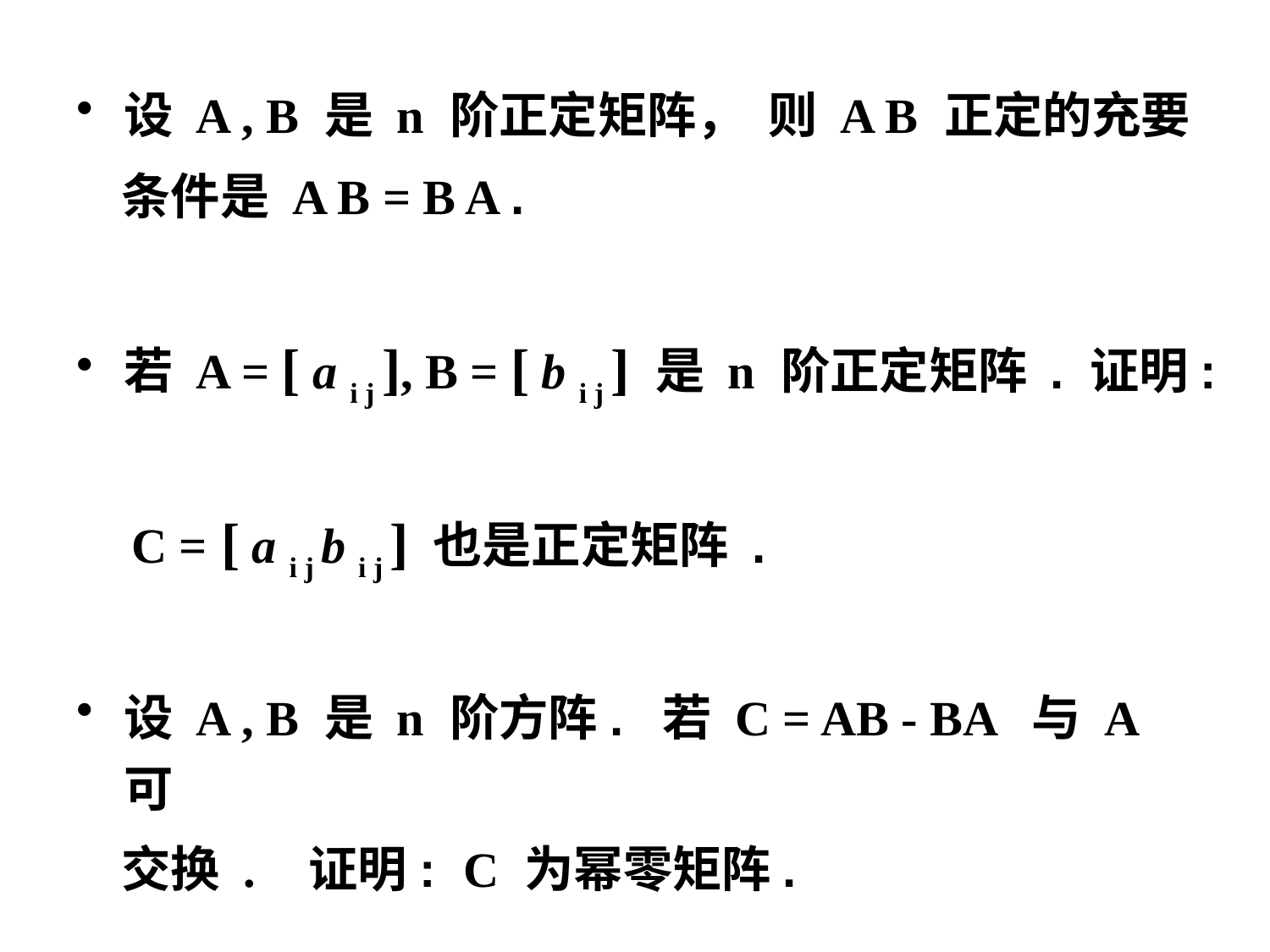

设 A , B 是 n 阶正定矩阵，  则 A B 正定的充要
   条件是 A B = B A .

若 A = [ a i j ], B = [ b i j ] 是 n 阶正定矩阵 . 证明:
    C = [ a i j b i j ] 也是正定矩阵 .

设 A , B 是 n 阶方阵.  若 C = AB - BA  与 A 可
   交换 .   证明:  C 为幂零矩阵.